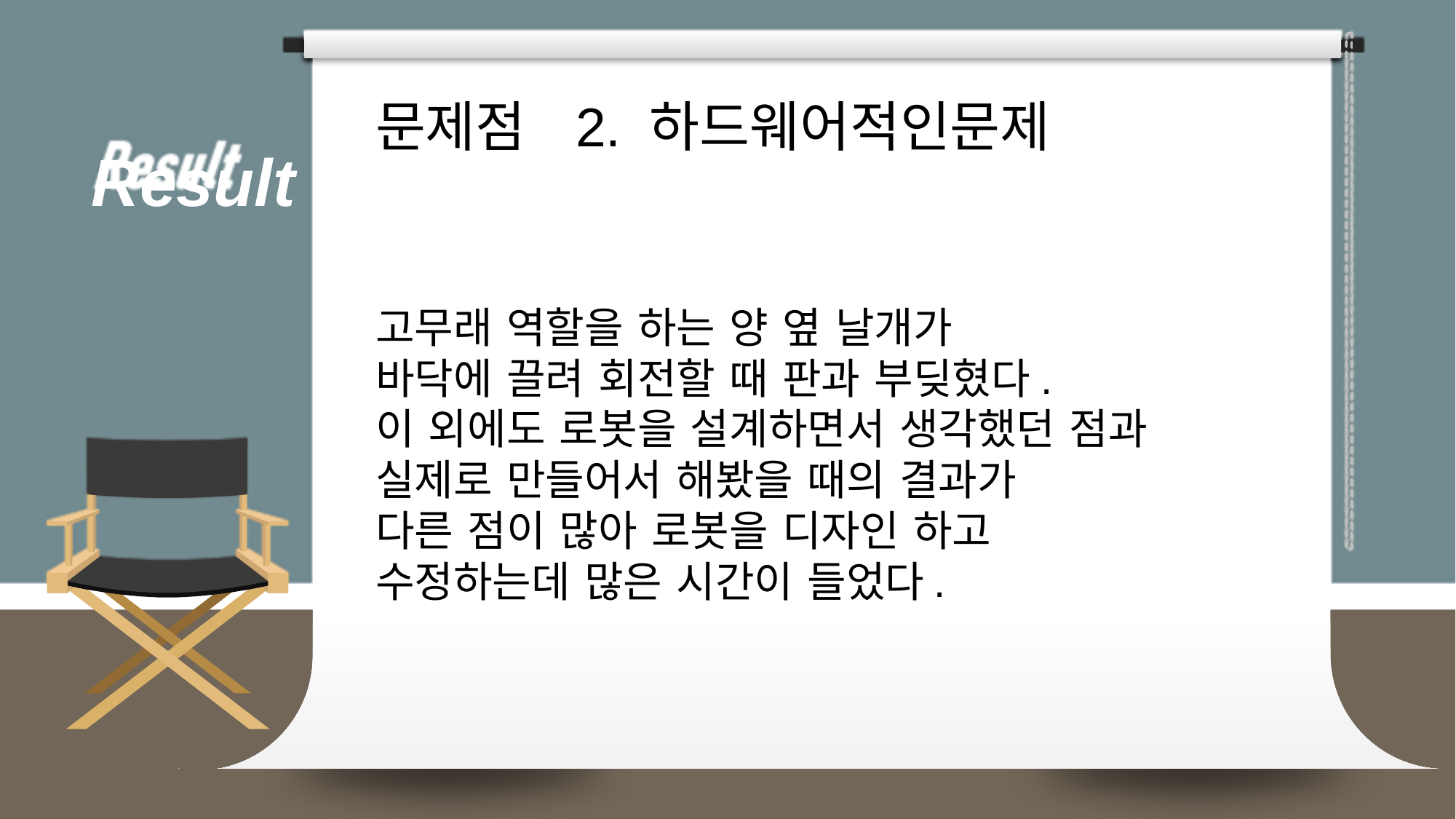

# 문제점  2. 하드웨어적인문제

Result
고무래 역할을 하는 양 옆 날개가
바닥에 끌려 회전할 때 판과 부딪혔다.
이 외에도 로봇을 설계하면서 생각했던 점과 실제로 만들어서 해봤을 때의 결과가
다른 점이 많아 로봇을 디자인 하고 수정하는데 많은 시간이 들었다.